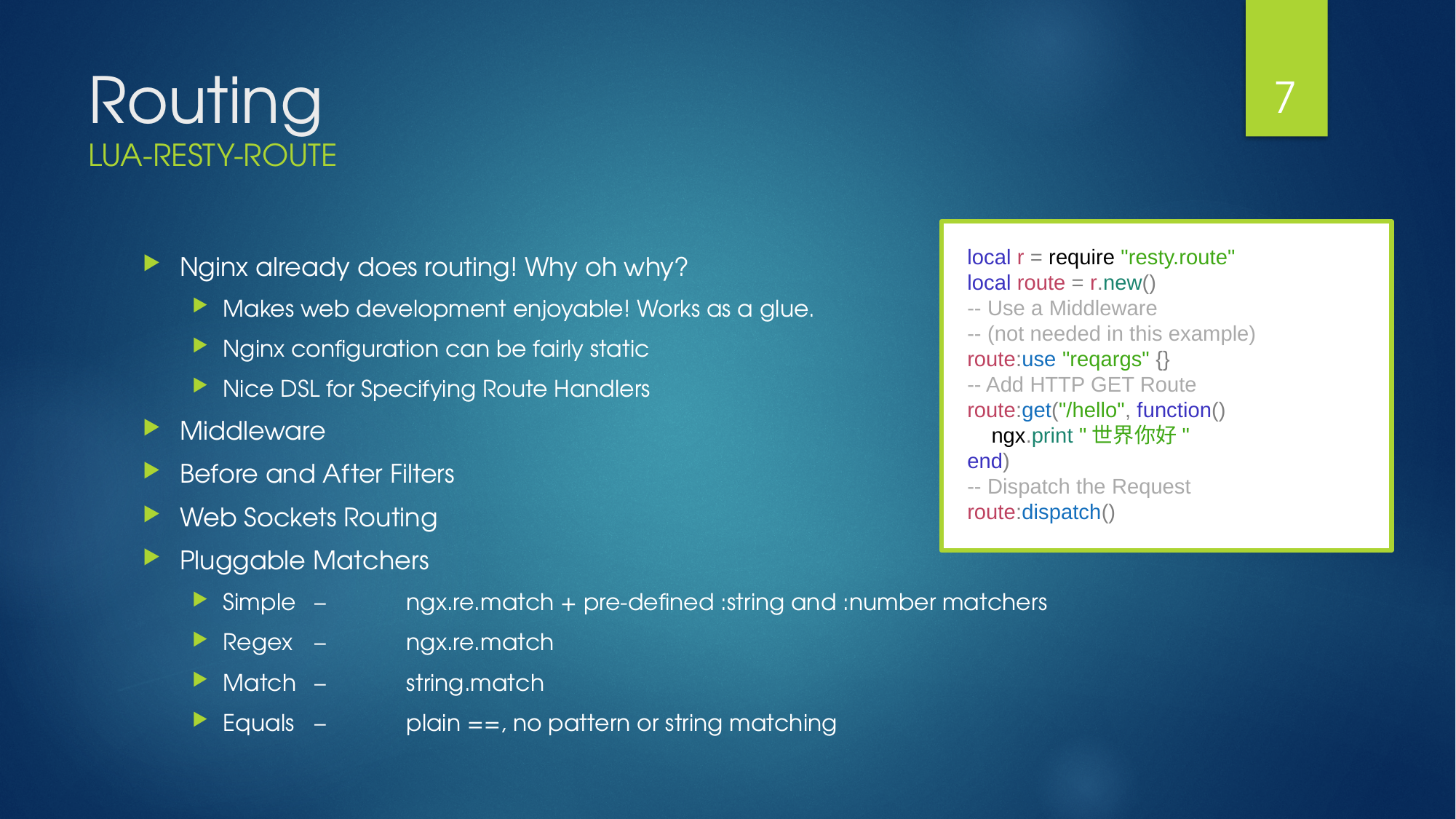

7
# Routing lua-resty-route
local r = require "resty.route"
local route = r.new()
-- Use a Middleware
-- (not needed in this example)
route:use "reqargs" {}
-- Add HTTP GET Route
route:get("/hello", function()
    ngx.print "世界你好"
end)
-- Dispatch the Request
route:dispatch()
Nginx already does routing! Why oh why?
Makes web development enjoyable! Works as a glue.
Nginx configuration can be fairly static
Nice DSL for Specifying Route Handlers
Middleware
Before and After Filters
Web Sockets Routing
Pluggable Matchers
Simple	–	ngx.re.match + pre-defined :string and :number matchers
Regex	–	ngx.re.match
Match	–	string.match
Equals	–	plain ==, no pattern or string matching